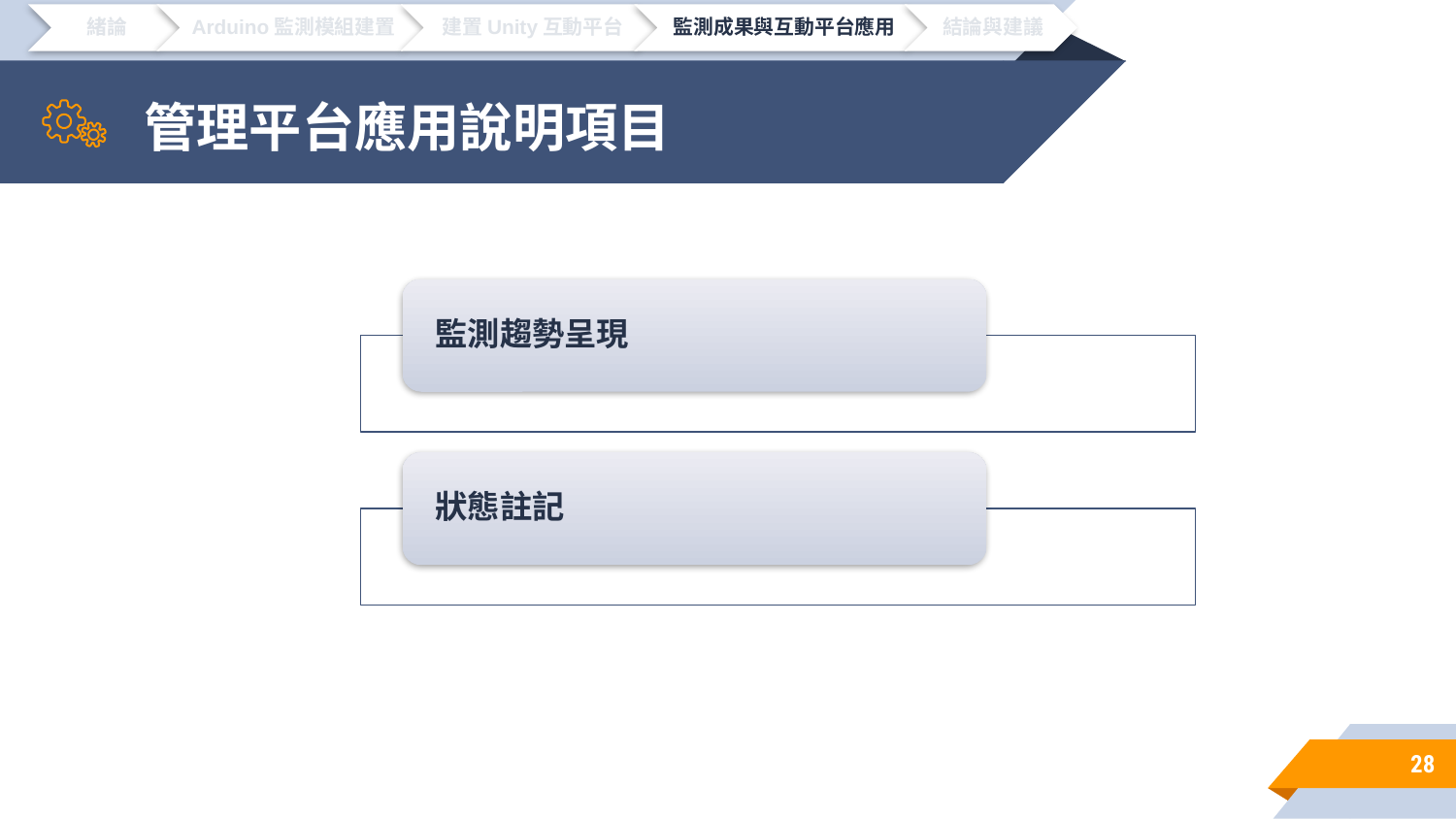

緒論
Arduino監測模組建置
建置Unity互動平台
監測成果與互動平台應用
結論與建議
# 管理平台應用說明項目

監測趨勢呈現
狀態註記
28